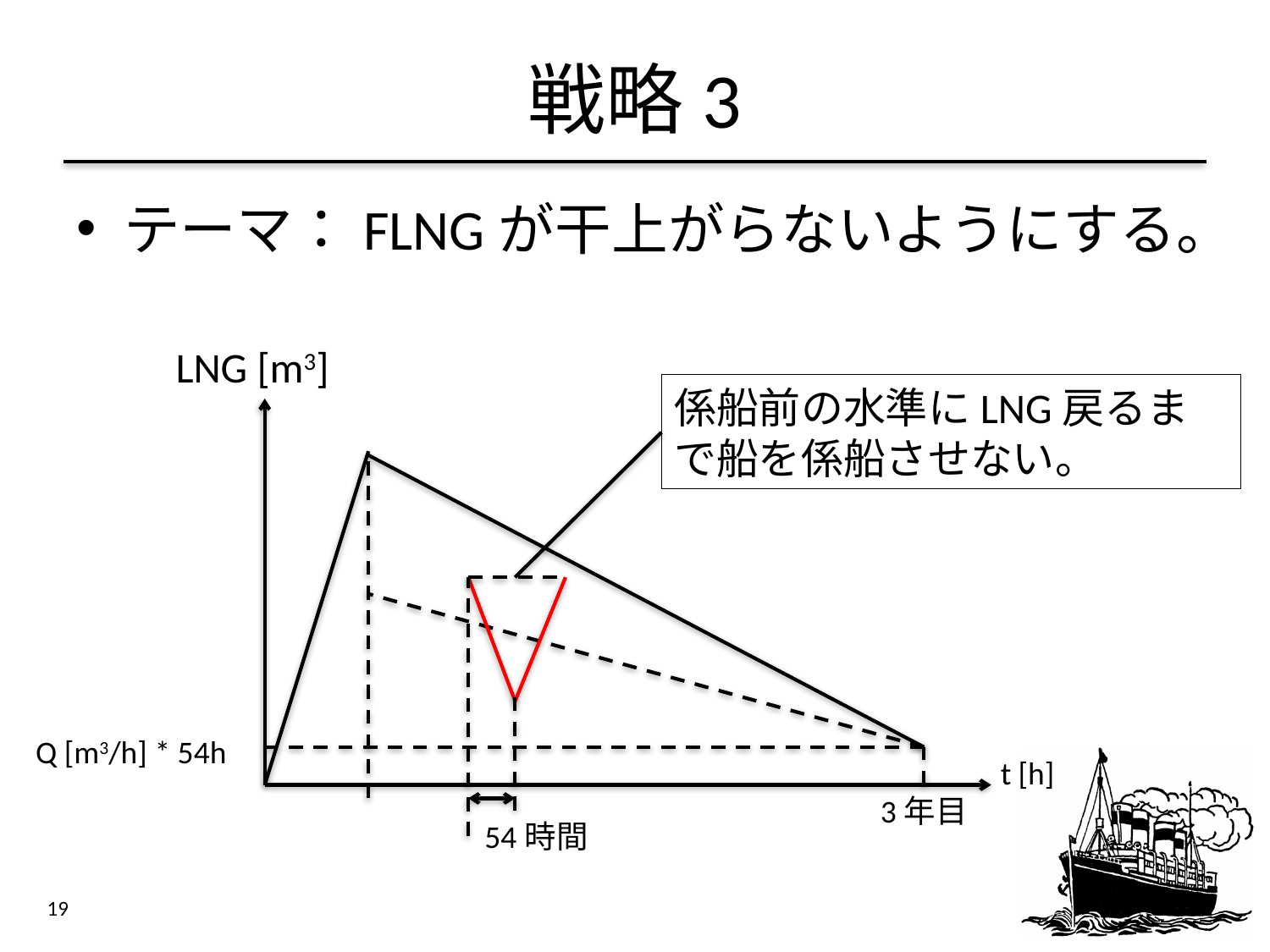

# 戦略3
テーマ：FLNGが干上がらないようにする。

LNG [m3]
係船前の水準にLNG戻るまで船を係船させない。
Q [m3/h] * 54h
t [h]
3年目
54時間
19